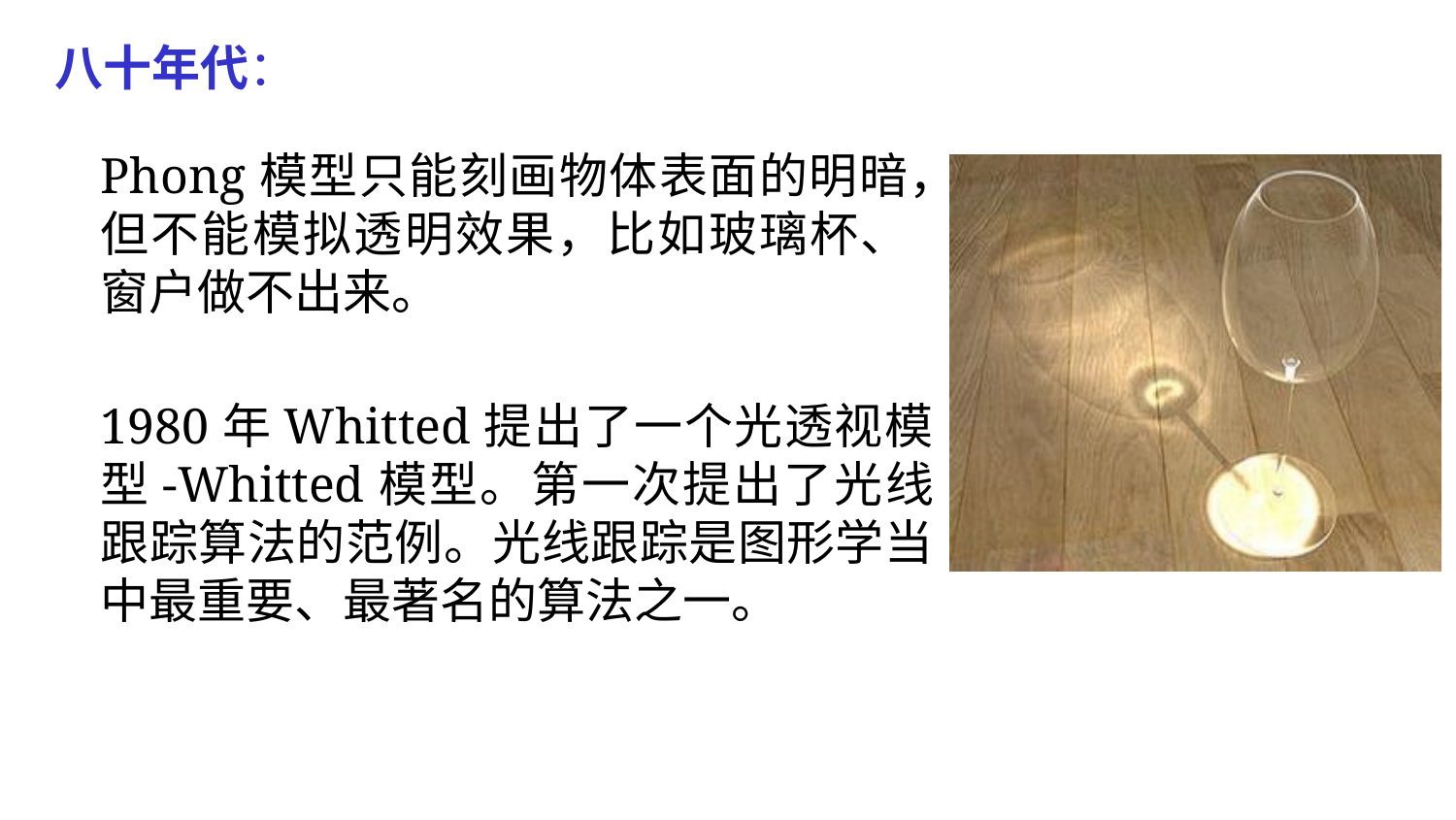

八十年代：

Phong模型只能刻画物体表面的明暗，但不能模拟透明效果，比如玻璃杯、窗户做不出来。

1980年Whitted提出了一个光透视模型-Whitted模型。第一次提出了光线跟踪算法的范例。光线跟踪是图形学当中最重要、最著名的算法之一。